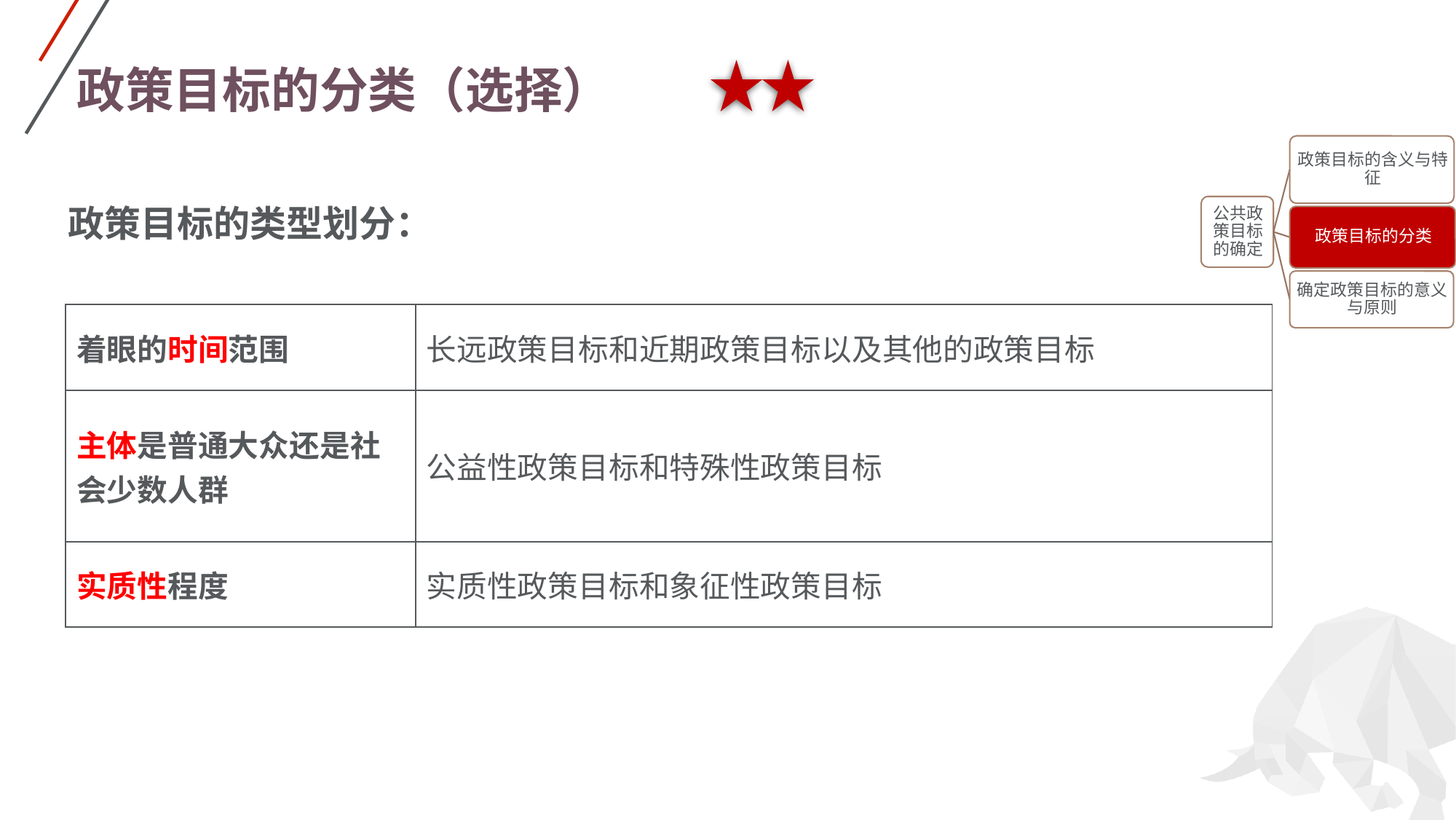

6.1.2.1政策目标的类型划分
# 政策目标的分类（选择）

公共政策目标的确定

政策目标的含义与特征

政策目标的分类

确定政策目标的意义与原则
政策目标的类型划分：
| 着眼的时间范围 | 长远政策目标和近期政策目标以及其他的政策目标 |
| --- | --- |
| 主体是普通大众还是社会少数人群 | 公益性政策目标和特殊性政策目标 |
| 实质性程度 | 实质性政策目标和象征性政策目标 |